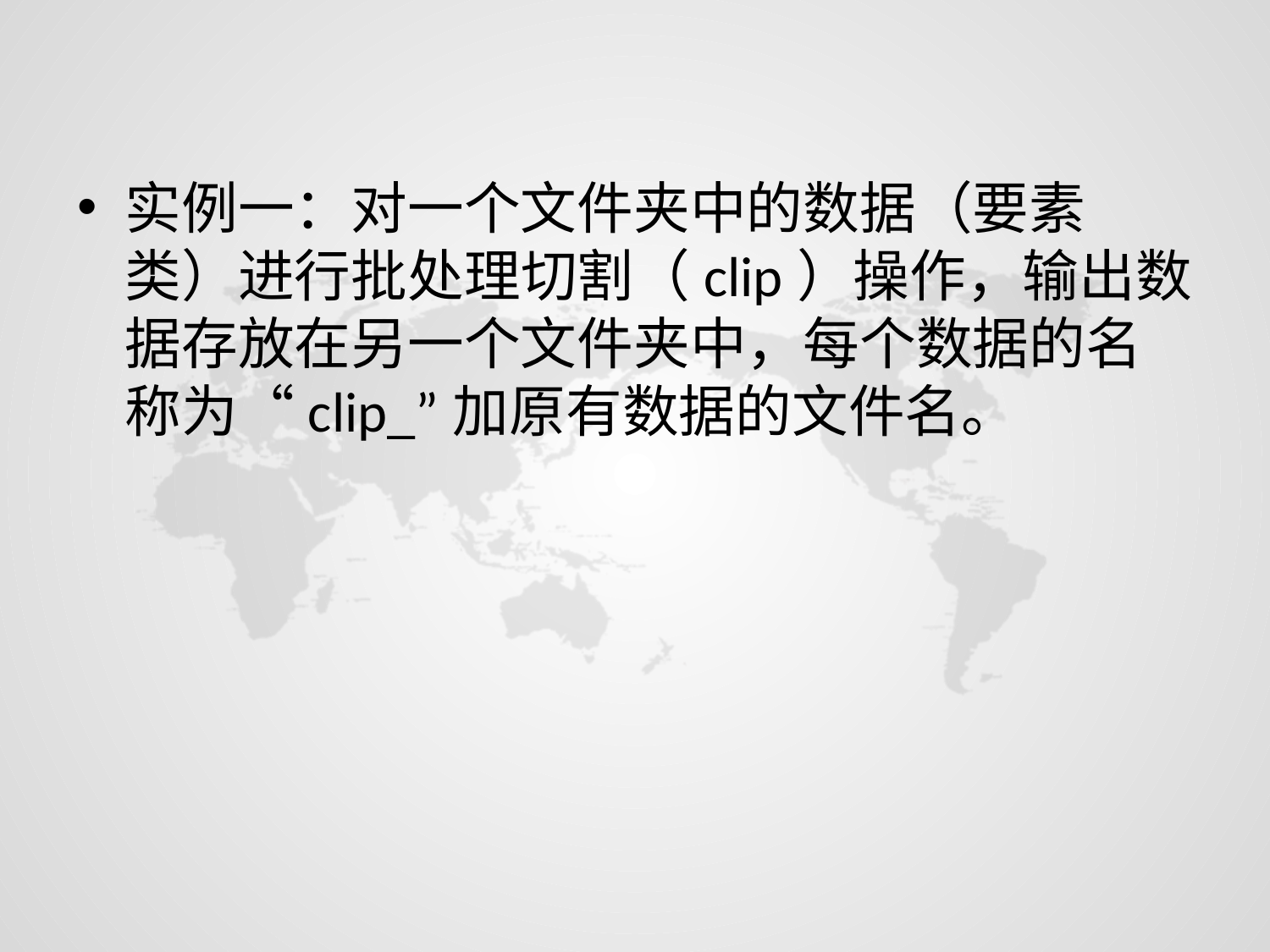

实例一：对一个文件夹中的数据（要素类）进行批处理切割（clip）操作，输出数据存放在另一个文件夹中，每个数据的名称为“clip_”加原有数据的文件名。